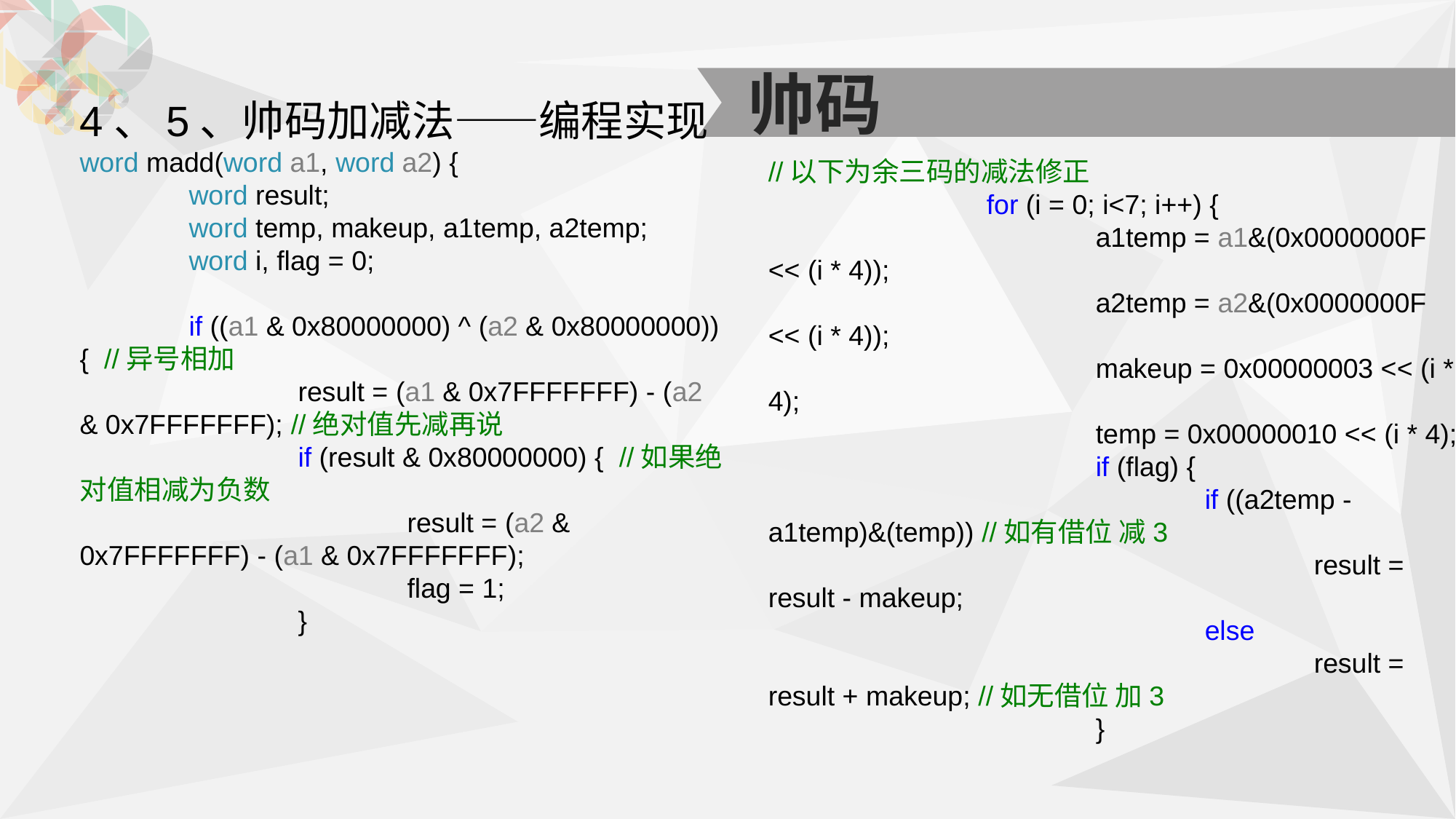

帅码

4、5、帅码加减法——编程实现
word madd(word a1, word a2) {
	word result;
	word temp, makeup, a1temp, a2temp;
	word i, flag = 0;

	if ((a1 & 0x80000000) ^ (a2 & 0x80000000)) {  //异号相加
		result = (a1 & 0x7FFFFFFF) - (a2 & 0x7FFFFFFF); //绝对值先减再说
		if (result & 0x80000000) {  //如果绝对值相减为负数
			result = (a2 & 0x7FFFFFFF) - (a1 & 0x7FFFFFFF);
			flag = 1;
		}

//以下为余三码的减法修正
		for (i = 0; i<7; i++) {
			a1temp = a1&(0x0000000F << (i * 4));
			a2temp = a2&(0x0000000F << (i * 4));
			makeup = 0x00000003 << (i * 4);
			temp = 0x00000010 << (i * 4);
			if (flag) {
				if ((a2temp - a1temp)&(temp)) //如有借位 减3
					result = result - makeup;
				else
					result = result + makeup; //如无借位 加3
			}